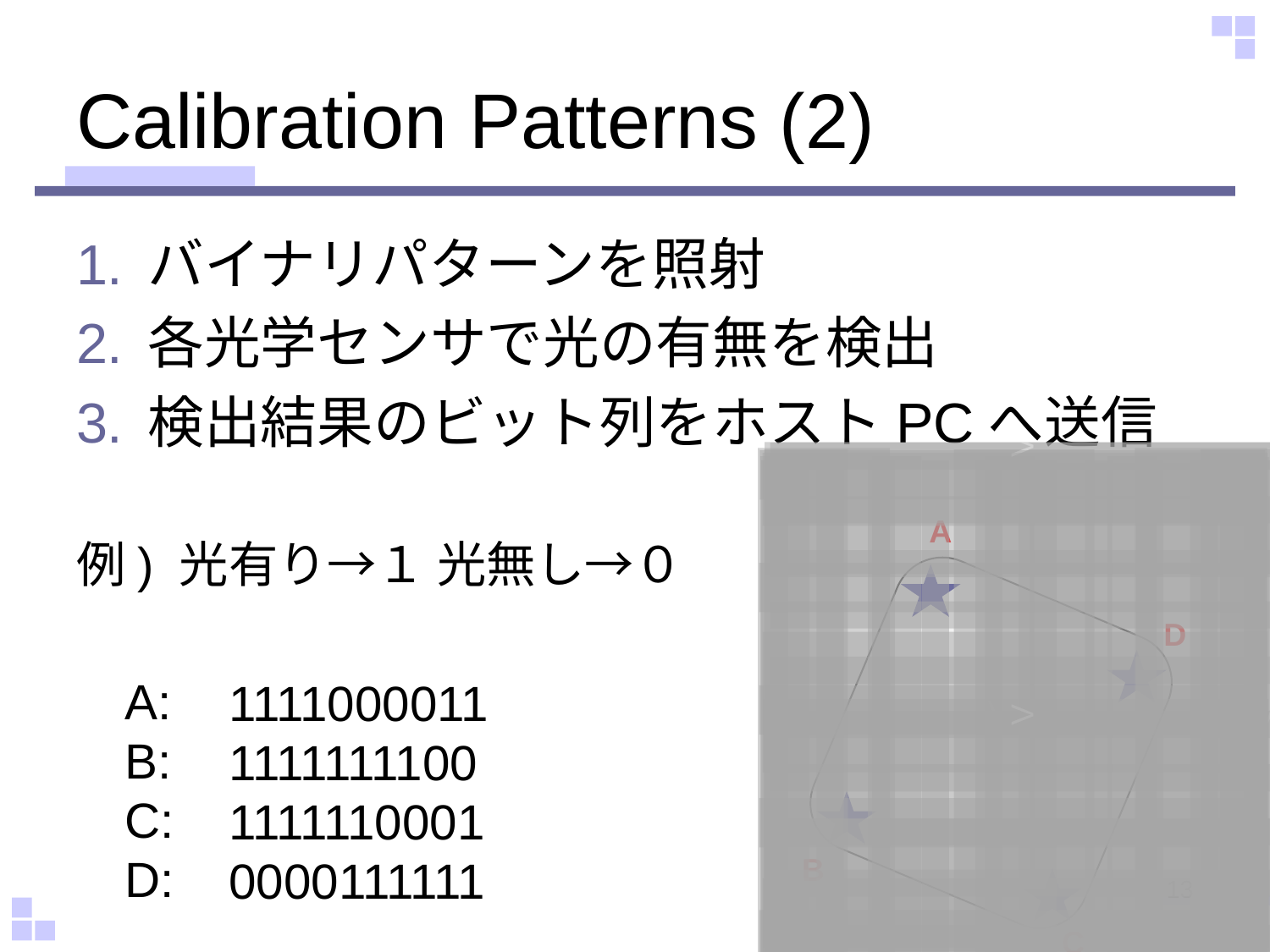

# Calibration Patterns (2)
バイナリパターンを照射
各光学センサで光の有無を検出
検出結果のビット列をホストPCへ送信

例) 光有り→１ 光無し→０

V

V

V

V

A

D

A:
B:
C:
D:
1111000011
1111111100
1111110001
0000111111

B
13

C